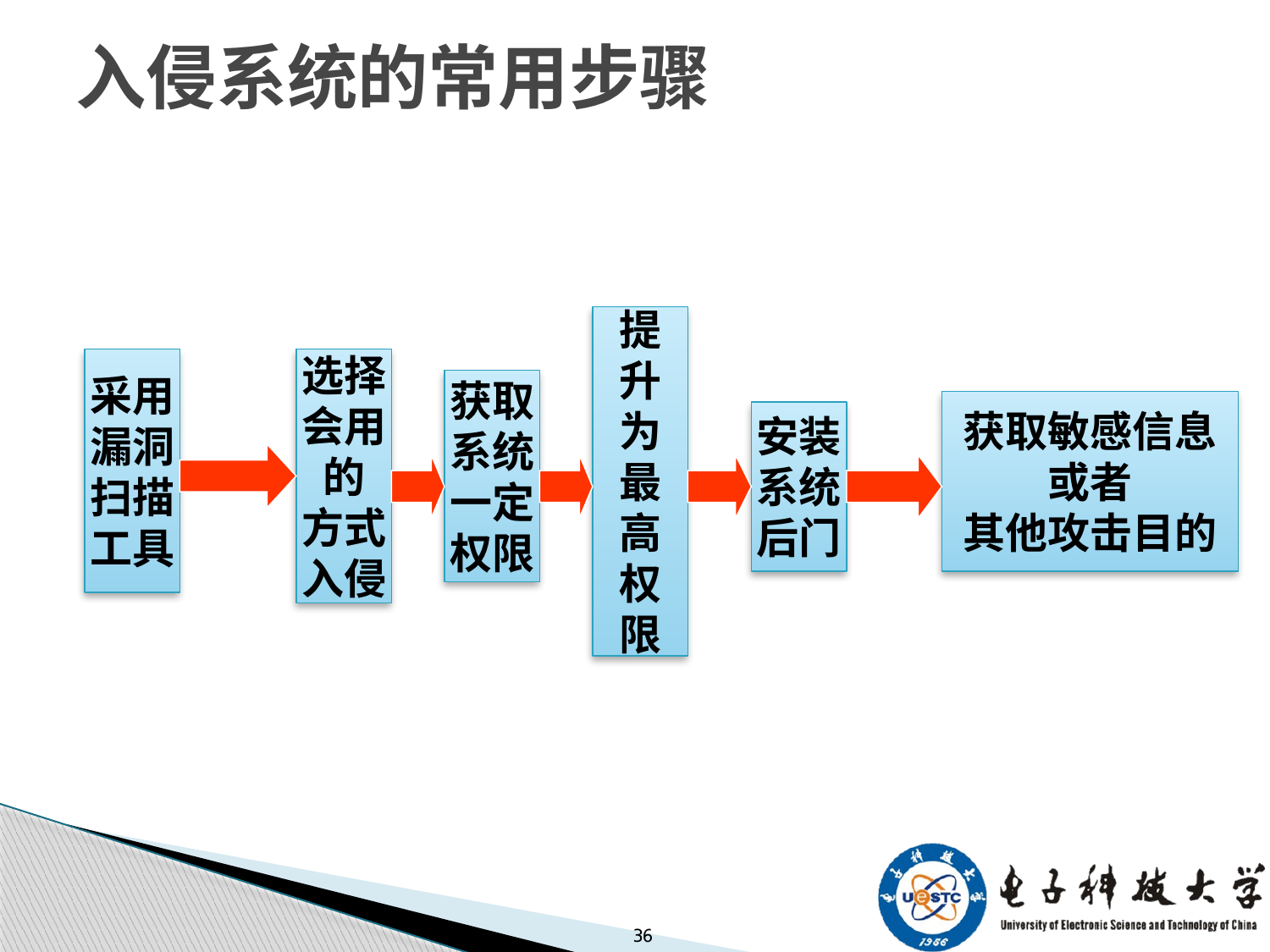

# 入侵系统的常用步骤
提
升
为
最
高
权
限
采用
漏洞
扫描
工具
选择
会用
的
方式
入侵
获取
系统
一定
权限
获取敏感信息
或者
其他攻击目的
安装
系统
后门

36